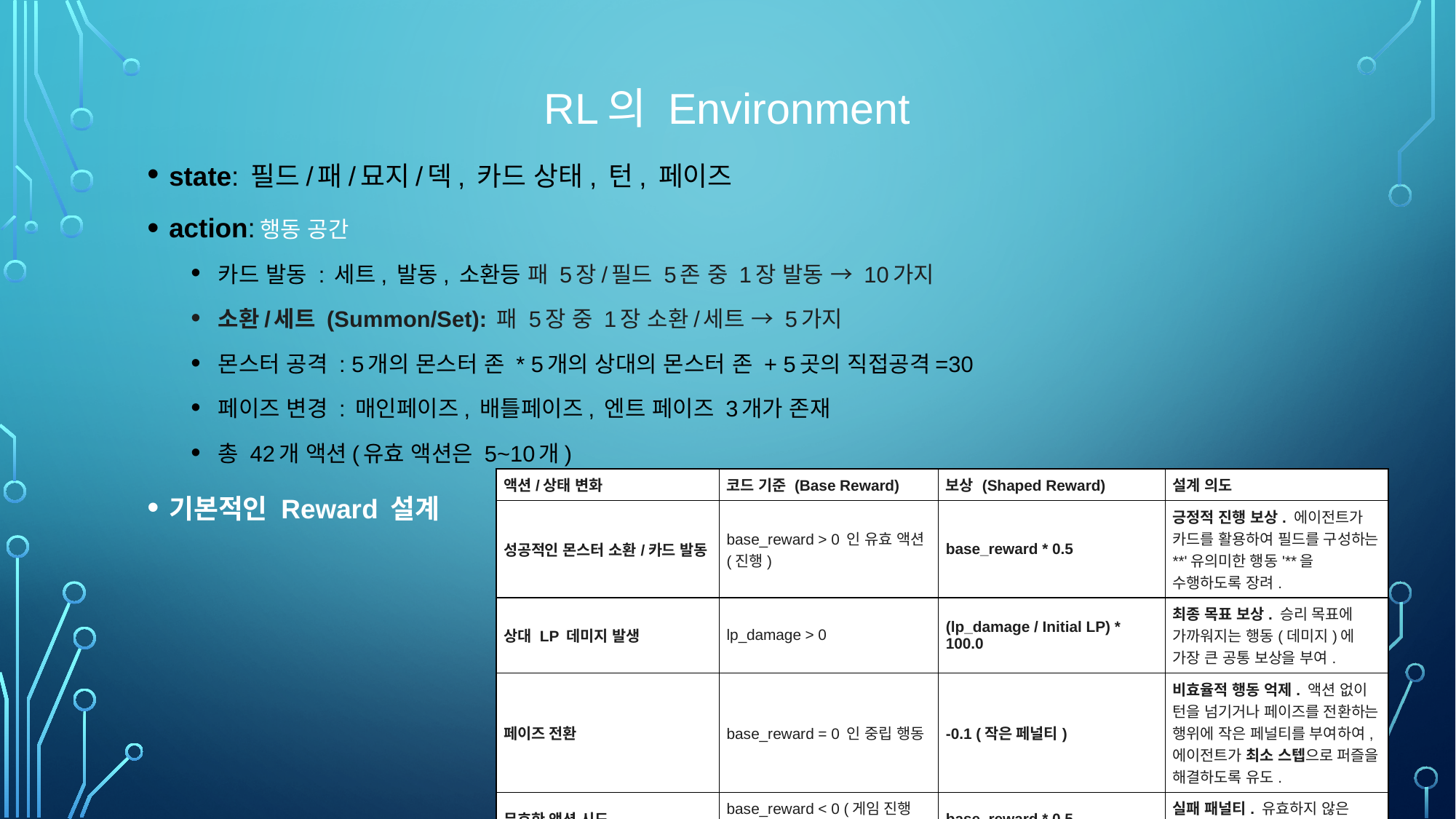

# RL의 Environment
state: 필드/패/묘지/덱, 카드 상태, 턴, 페이즈
action:행동 공간
카드 발동 : 세트, 발동, 소환등 패 5장/필드 5존 중 1장 발동 → 10가지
소환/세트 (Summon/Set): 패 5장 중 1장 소환/세트 → 5가지
몬스터 공격 : 5개의 몬스터 존 * 5개의 상대의 몬스터 존 + 5곳의 직접공격=30
페이즈 변경 : 매인페이즈, 배틀페이즈, 엔트 페이즈 3개가 존재
총 42개 액션(유효 액션은 5~10개)
기본적인 Reward 설계

| 액션/상태 변화 | 코드 기준 (Base Reward) | 보상 (Shaped Reward) | 설계 의도 |
| --- | --- | --- | --- |
| 성공적인 몬스터 소환/카드 발동 | base\_reward > 0 인 유효 액션 (진행) | base\_reward \* 0.5 | 긍정적 진행 보상. 에이전트가 카드를 활용하여 필드를 구성하는 \*\*'유의미한 행동'\*\*을 수행하도록 장려. |
| 상대 LP 데미지 발생 | lp\_damage > 0 | (lp\_damage / Initial LP) \* 100.0 | 최종 목표 보상. 승리 목표에 가까워지는 행동(데미지)에 가장 큰 공통 보상을 부여. |
| 페이즈 전환 | base\_reward = 0 인 중립 행동 | -0.1 (작은 페널티) | 비효율적 행동 억제. 액션 없이 턴을 넘기거나 페이즈를 전환하는 행위에 작은 페널티를 부여하여, 에이전트가 최소 스텝으로 퍼즐을 해결하도록 유도. |
| 무효한 액션 시도 | base\_reward < 0 (게임 진행 실패) | base\_reward \* 0.5 | 실패 패널티. 유효하지 않은 액션 선택을 피하도록 유도. |